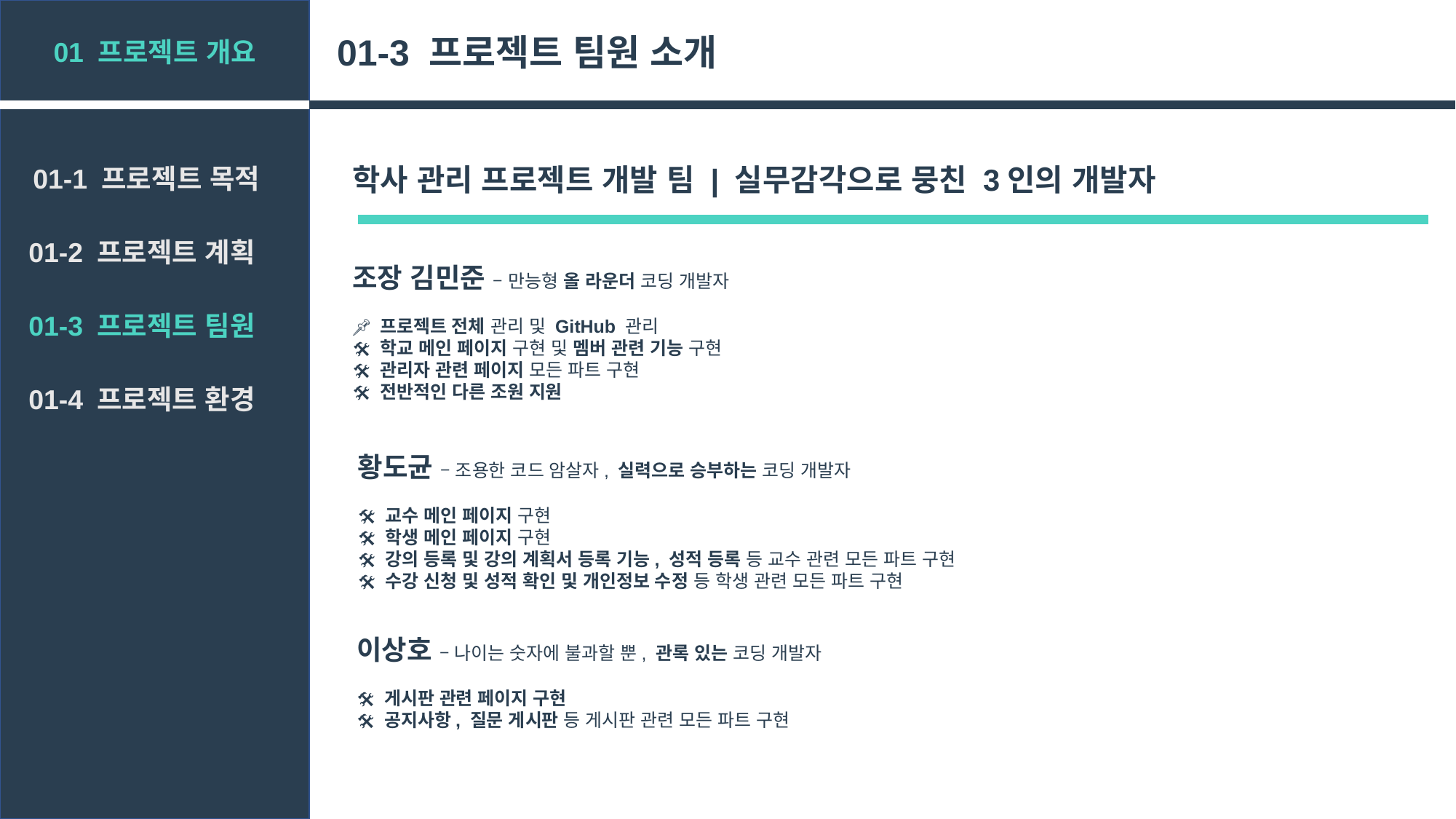

01-3 프로젝트 팀원 소개
01 프로젝트 개요
학사 관리 프로젝트 개발 팀 | 실무감각으로 뭉친 3인의 개발자
01-1 프로젝트 목적
01-2 프로젝트 계획
조장 김민준 – 만능형 올 라운더 코딩 개발자

📌 프로젝트 전체 관리 및 GitHub 관리
🛠 학교 메인 페이지 구현 및 멤버 관련 기능 구현
🛠 관리자 관련 페이지 모든 파트 구현
🛠 전반적인 다른 조원 지원
01-3 프로젝트 팀원
01-4 프로젝트 환경
황도균 – 조용한 코드 암살자, 실력으로 승부하는 코딩 개발자

🛠 교수 메인 페이지 구현
🛠 학생 메인 페이지 구현
🛠 강의 등록 및 강의 계획서 등록 기능, 성적 등록 등 교수 관련 모든 파트 구현
🛠 수강 신청 및 성적 확인 및 개인정보 수정 등 학생 관련 모든 파트 구현
이상호 – 나이는 숫자에 불과할 뿐, 관록 있는 코딩 개발자

🛠 게시판 관련 페이지 구현
🛠 공지사항, 질문 게시판 등 게시판 관련 모든 파트 구현